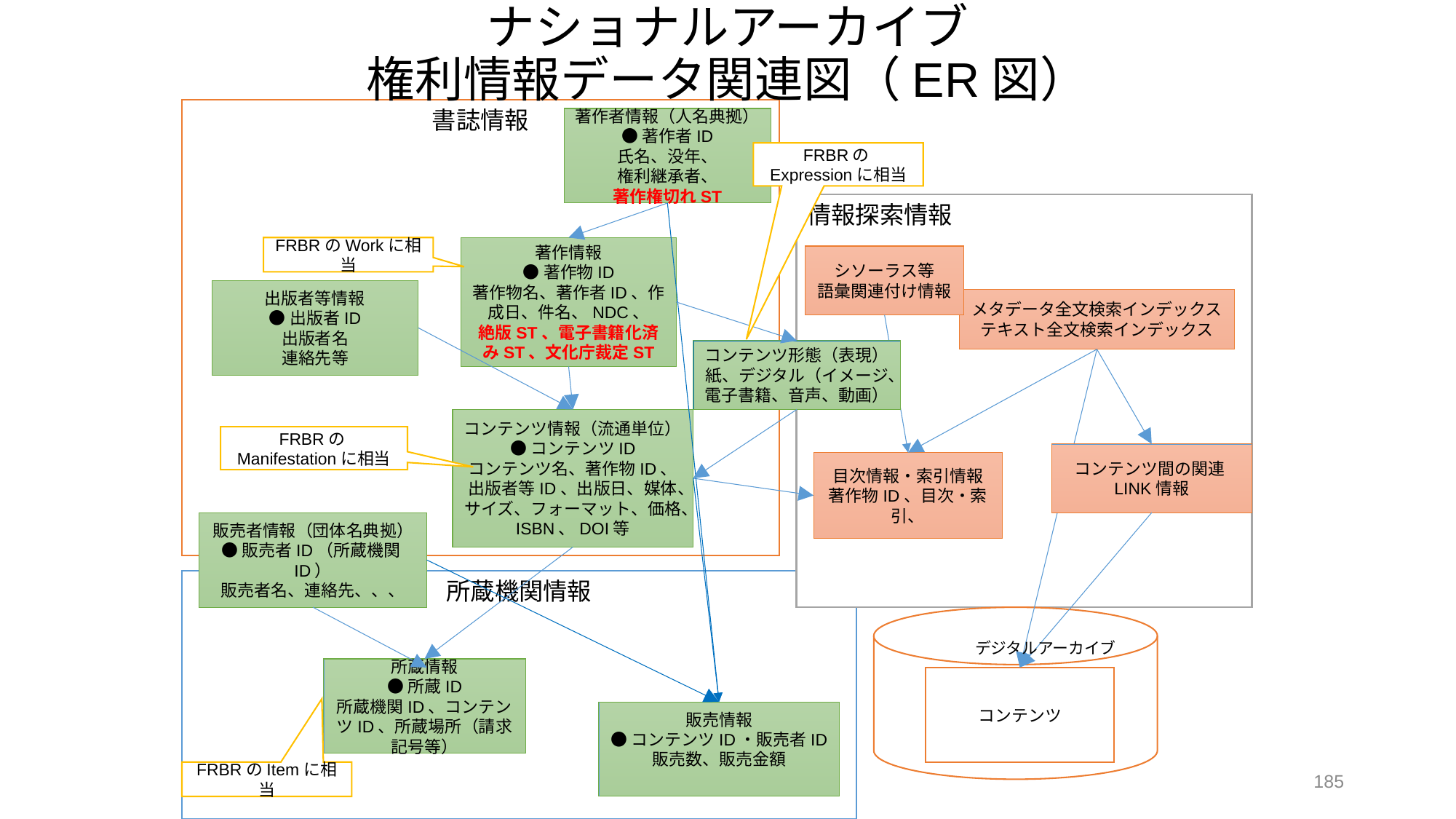

# ナショナルアーカイブ 権利情報データ関連図（ER図）
書誌情報
著作者情報（人名典拠）
●著作者ID
氏名、没年、
権利継承者、
著作権切れST
FRBRのExpressionに相当
情報探索情報
FRBRのWorkに相当
著作情報
●著作物ID
著作物名、著作者ID、作成日、件名、NDC、
絶版ST、電子書籍化済みST、文化庁裁定ST
シソーラス等
語彙関連付け情報
出版者等情報
●出版者ID
出版者名
連絡先等
メタデータ全文検索インデックス
テキスト全文検索インデックス
コンテンツ形態（表現）
紙、デジタル（イメージ、電子書籍、音声、動画）
コンテンツ情報（流通単位）
●コンテンツID
コンテンツ名、著作物ID、出版者等ID、出版日、媒体、サイズ、フォーマット、価格、ISBN、DOI等
FRBRのManifestationに相当
コンテンツ間の関連LINK情報
目次情報・索引情報
著作物ID、目次・索引、
販売者情報（団体名典拠）
●販売者ID（所蔵機関ID）
販売者名、連絡先、、、
所蔵機関情報

デジタルアーカイブ
所蔵情報
●所蔵ID
所蔵機関ID、コンテンツID、所蔵場所（請求記号等）
コンテンツ
販売情報
●コンテンツID・販売者ID
販売数、販売金額

National Diet Library (NDL)
185
FRBRのItemに相当